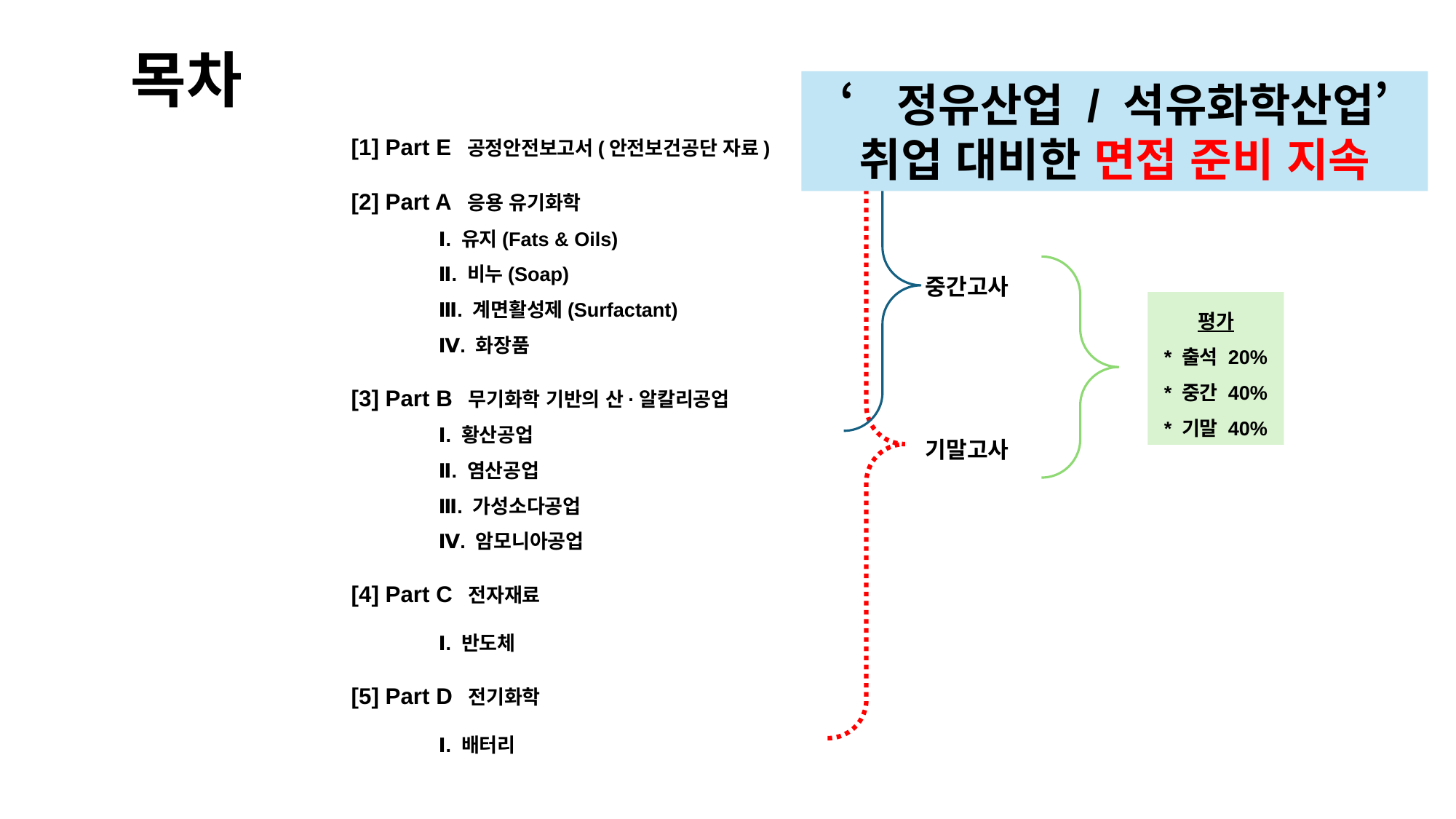

목차
‘정유산업 / 석유화학산업’
취업 대비한 면접 준비 지속
[1] Part E  공정안전보고서(안전보건공단 자료)
[2] Part A  응용 유기화학
                Ⅰ. 유지(Fats & Oils)
                Ⅱ. 비누(Soap)
                Ⅲ. 계면활성제(Surfactant)
                Ⅳ. 화장품
[3] Part B  무기화학 기반의 산·알칼리공업
                Ⅰ. 황산공업
                Ⅱ. 염산공업
                Ⅲ. 가성소다공업
                Ⅳ. 암모니아공업
[4] Part C  전자재료
                Ⅰ. 반도체
[5] Part D  전기화학
                Ⅰ. 배터리

중간고사
평가
* 출석 20%
* 중간 40%
* 기말 40%
기말고사